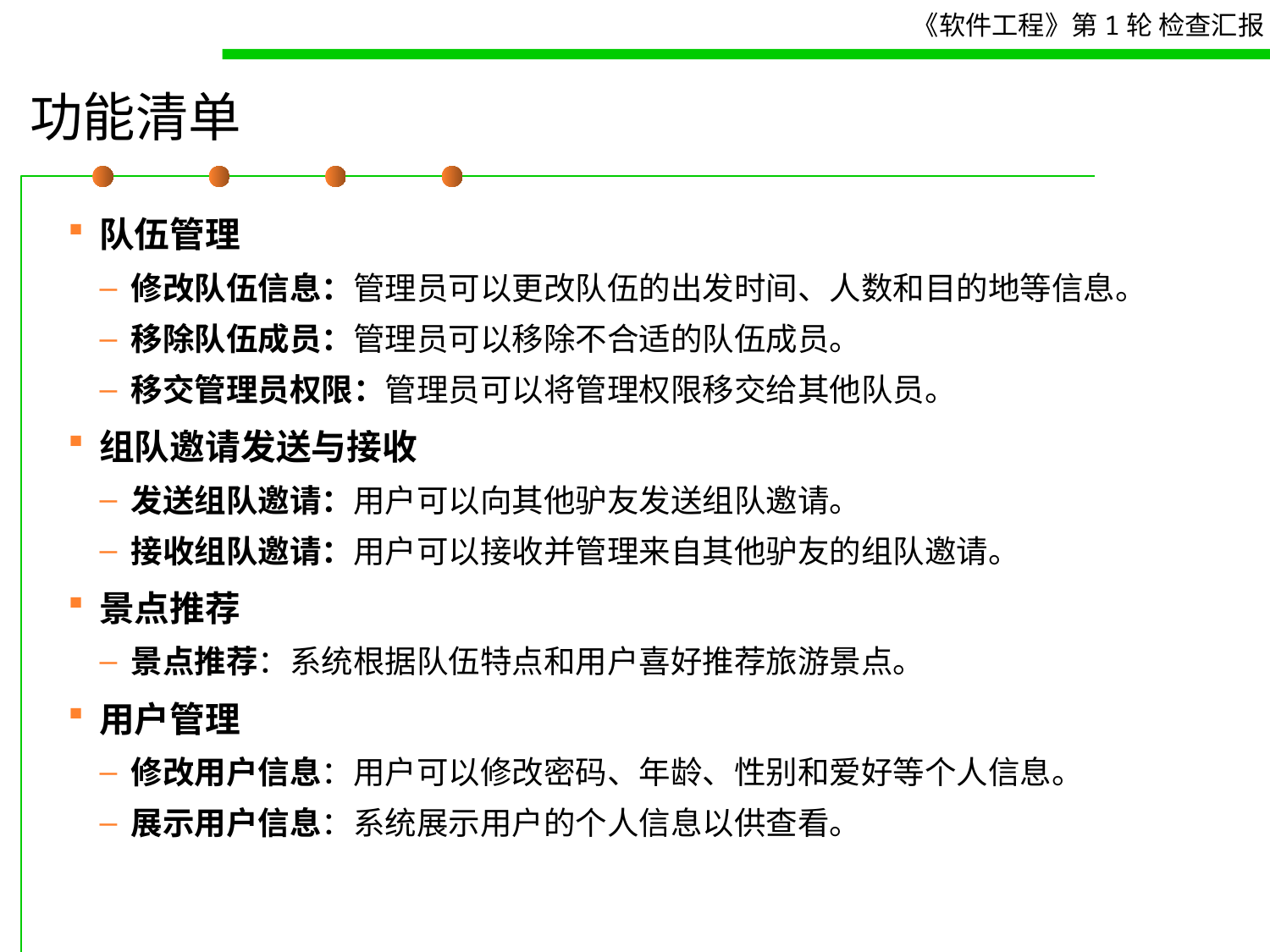

# 功能清单
队伍管理
修改队伍信息：管理员可以更改队伍的出发时间、人数和目的地等信息。
移除队伍成员：管理员可以移除不合适的队伍成员。
移交管理员权限：管理员可以将管理权限移交给其他队员。
组队邀请发送与接收
发送组队邀请：用户可以向其他驴友发送组队邀请。
接收组队邀请：用户可以接收并管理来自其他驴友的组队邀请。
景点推荐
景点推荐：系统根据队伍特点和用户喜好推荐旅游景点。
用户管理
修改用户信息：用户可以修改密码、年龄、性别和爱好等个人信息。
展示用户信息：系统展示用户的个人信息以供查看。